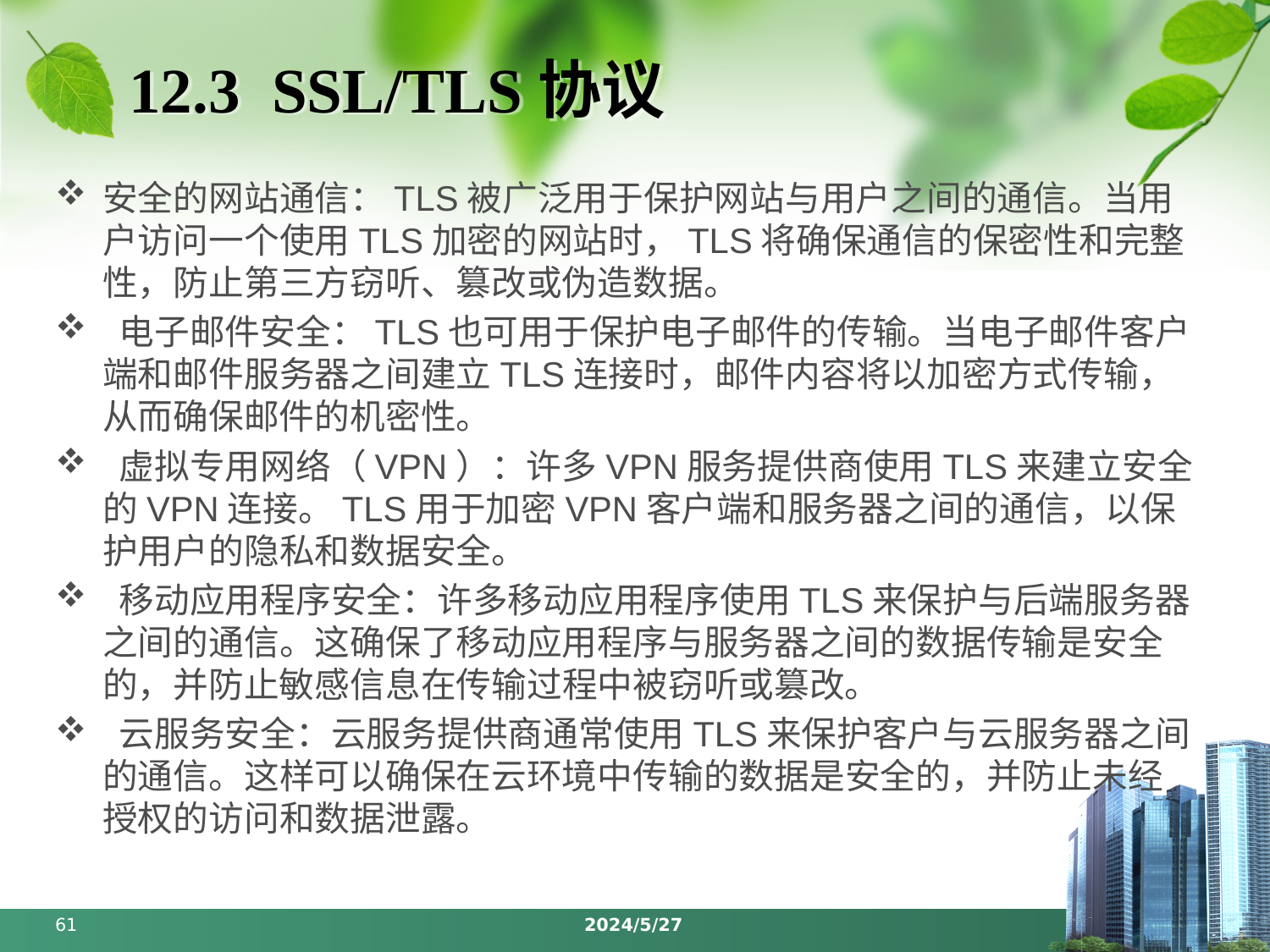

# 12.3  SSL/TLS协议
安全的网站通信：TLS被广泛用于保护网站与用户之间的通信。当用户访问一个使用TLS加密的网站时，TLS将确保通信的保密性和完整性，防止第三方窃听、篡改或伪造数据。
 电子邮件安全：TLS也可用于保护电子邮件的传输。当电子邮件客户端和邮件服务器之间建立TLS连接时，邮件内容将以加密方式传输，从而确保邮件的机密性。
 虚拟专用网络（VPN）：许多VPN服务提供商使用TLS来建立安全的VPN连接。TLS用于加密VPN客户端和服务器之间的通信，以保护用户的隐私和数据安全。
 移动应用程序安全：许多移动应用程序使用TLS来保护与后端服务器之间的通信。这确保了移动应用程序与服务器之间的数据传输是安全的，并防止敏感信息在传输过程中被窃听或篡改。
 云服务安全：云服务提供商通常使用TLS来保护客户与云服务器之间的通信。这样可以确保在云环境中传输的数据是安全的，并防止未经授权的访问和数据泄露。
61
2024/5/27